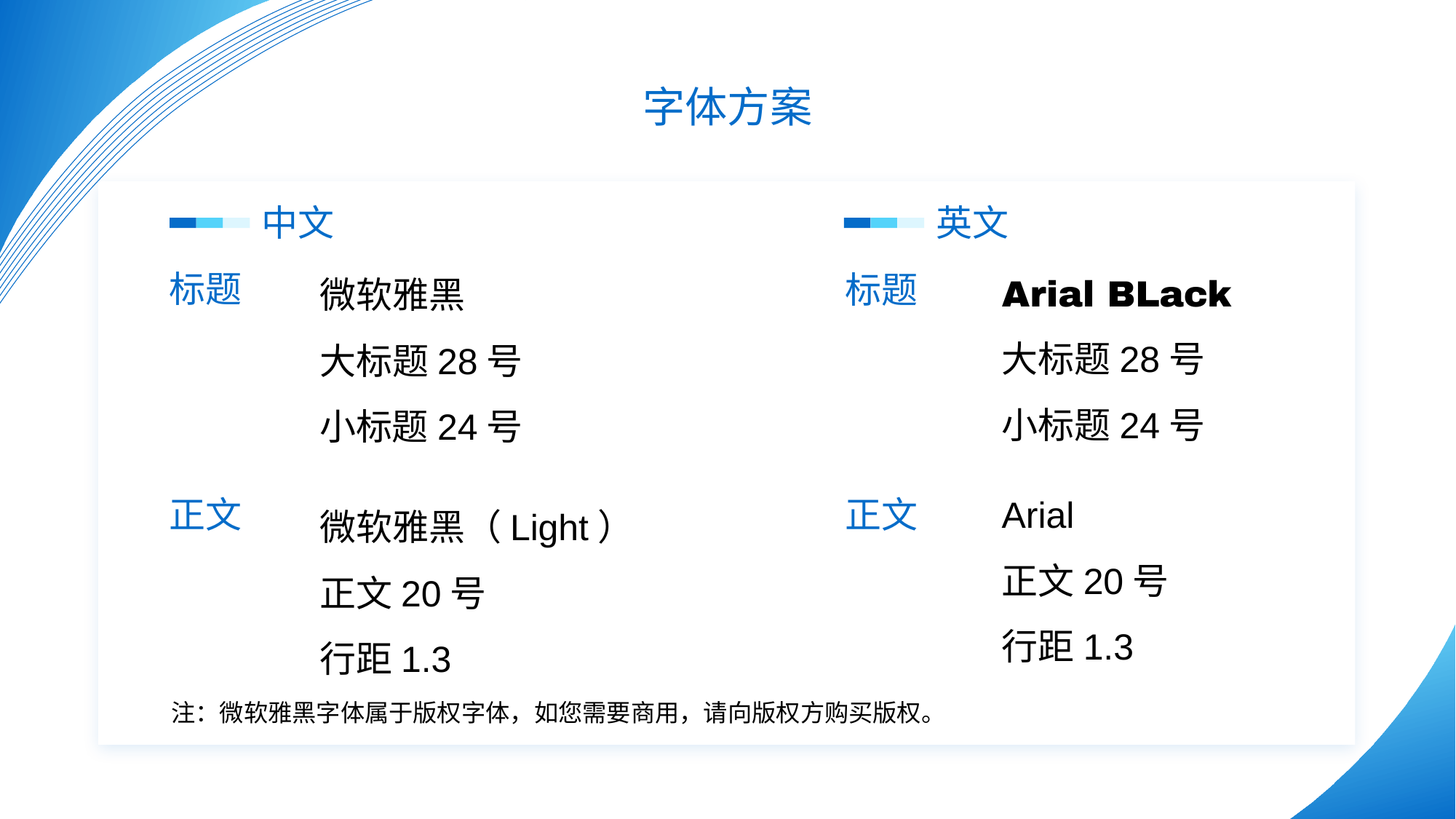

字体方案

中文
英文

微软雅黑
大标题28号
小标题24号
Arial BLack
大标题28号
小标题24号
标题
标题
Arial
正文20号
行距1.3
正文
微软雅黑（Light）
正文20号
行距1.3
正文
注：微软雅黑字体属于版权字体，如您需要商用，请向版权方购买版权。